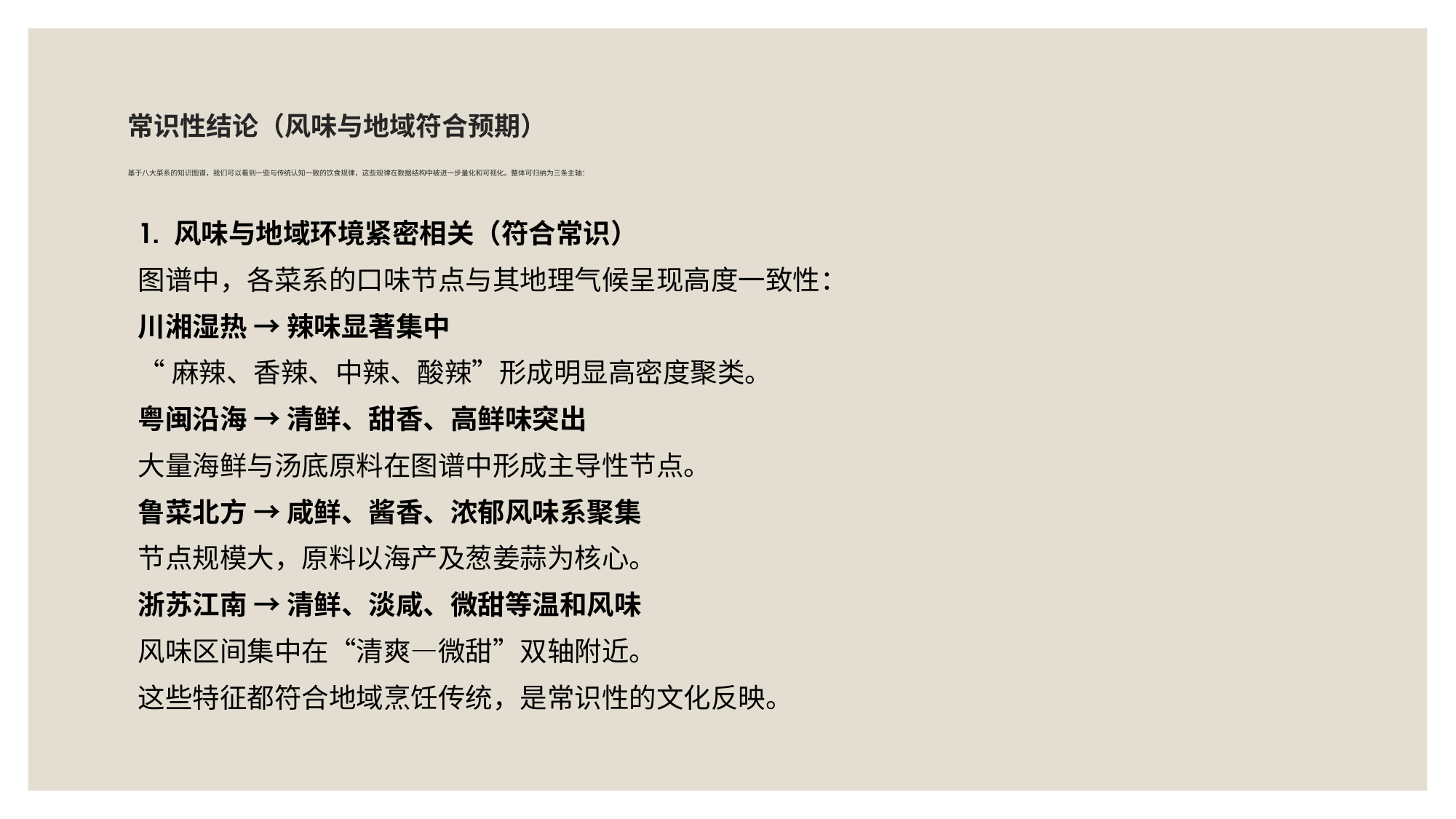

# 常识性结论（风味与地域符合预期） 基于八大菜系的知识图谱，我们可以看到一些与传统认知一致的饮食规律，这些规律在数据结构中被进一步量化和可视化。整体可归纳为三条主轴：
1. 风味与地域环境紧密相关（符合常识）
图谱中，各菜系的口味节点与其地理气候呈现高度一致性：
川湘湿热 → 辣味显著集中
“麻辣、香辣、中辣、酸辣”形成明显高密度聚类。
粤闽沿海 → 清鲜、甜香、高鲜味突出
大量海鲜与汤底原料在图谱中形成主导性节点。
鲁菜北方 → 咸鲜、酱香、浓郁风味系聚集
节点规模大，原料以海产及葱姜蒜为核心。
浙苏江南 → 清鲜、淡咸、微甜等温和风味
风味区间集中在“清爽—微甜”双轴附近。
这些特征都符合地域烹饪传统，是常识性的文化反映。